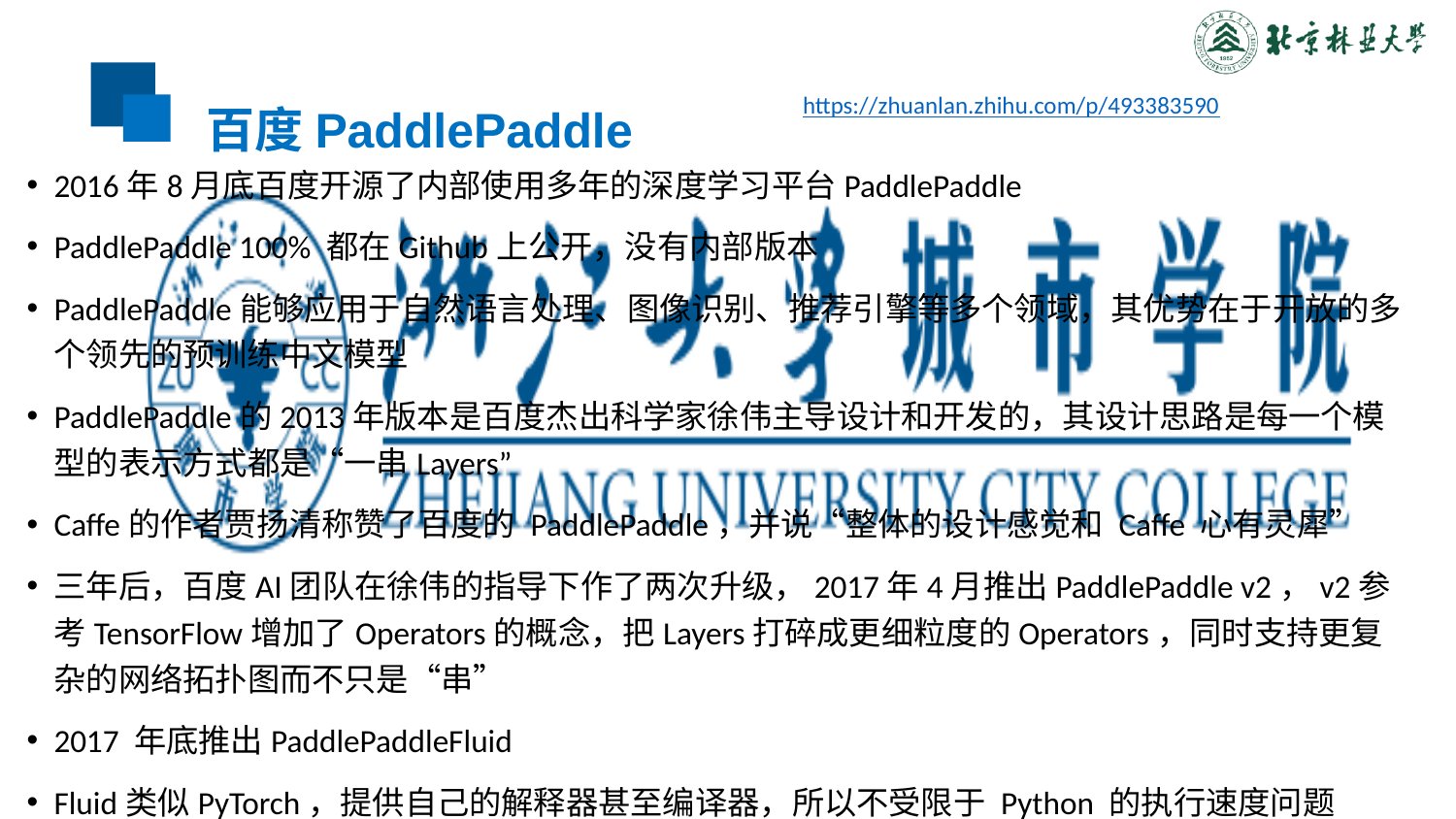

# 百度PaddlePaddle
https://zhuanlan.zhihu.com/p/493383590
2016年8月底百度开源了内部使用多年的深度学习平台PaddlePaddle
PaddlePaddle 100% 都在Github上公开，没有内部版本
PaddlePaddle能够应用于自然语言处理、图像识别、推荐引擎等多个领域，其优势在于开放的多个领先的预训练中文模型
PaddlePaddle的2013年版本是百度杰出科学家徐伟主导设计和开发的，其设计思路是每一个模型的表示方式都是“一串Layers”
Caffe的作者贾扬清称赞了百度的 PaddlePaddle，并说“整体的设计感觉和 Caffe 心有灵犀”
三年后，百度AI团队在徐伟的指导下作了两次升级，2017年4月推出PaddlePaddle v2，v2参考TensorFlow增加了Operators的概念，把Layers打碎成更细粒度的Operators，同时支持更复杂的网络拓扑图而不只是“串”
2017 年底推出PaddlePaddleFluid
Fluid类似PyTorch，提供自己的解释器甚至编译器，所以不受限于 Python 的执行速度问题